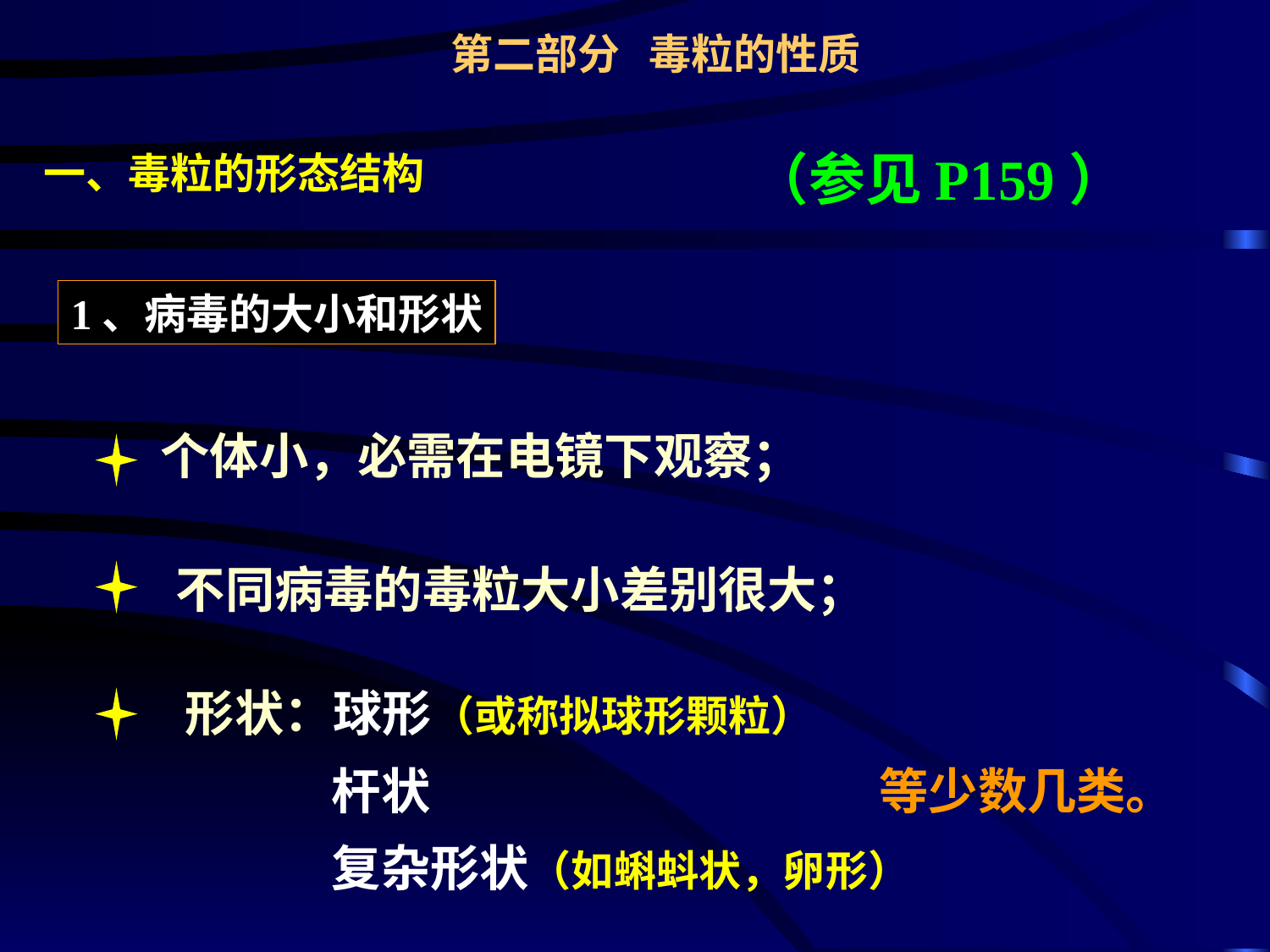

第二部分   毒粒的性质
（参见P159）
一、毒粒的形态结构
1、病毒的大小和形状
个体小，必需在电镜下观察；

不同病毒的毒粒大小差别很大；

形状：球形（或称拟球形颗粒）
            杆状                                        等少数几类。
            复杂形状（如蝌蚪状，卵形）